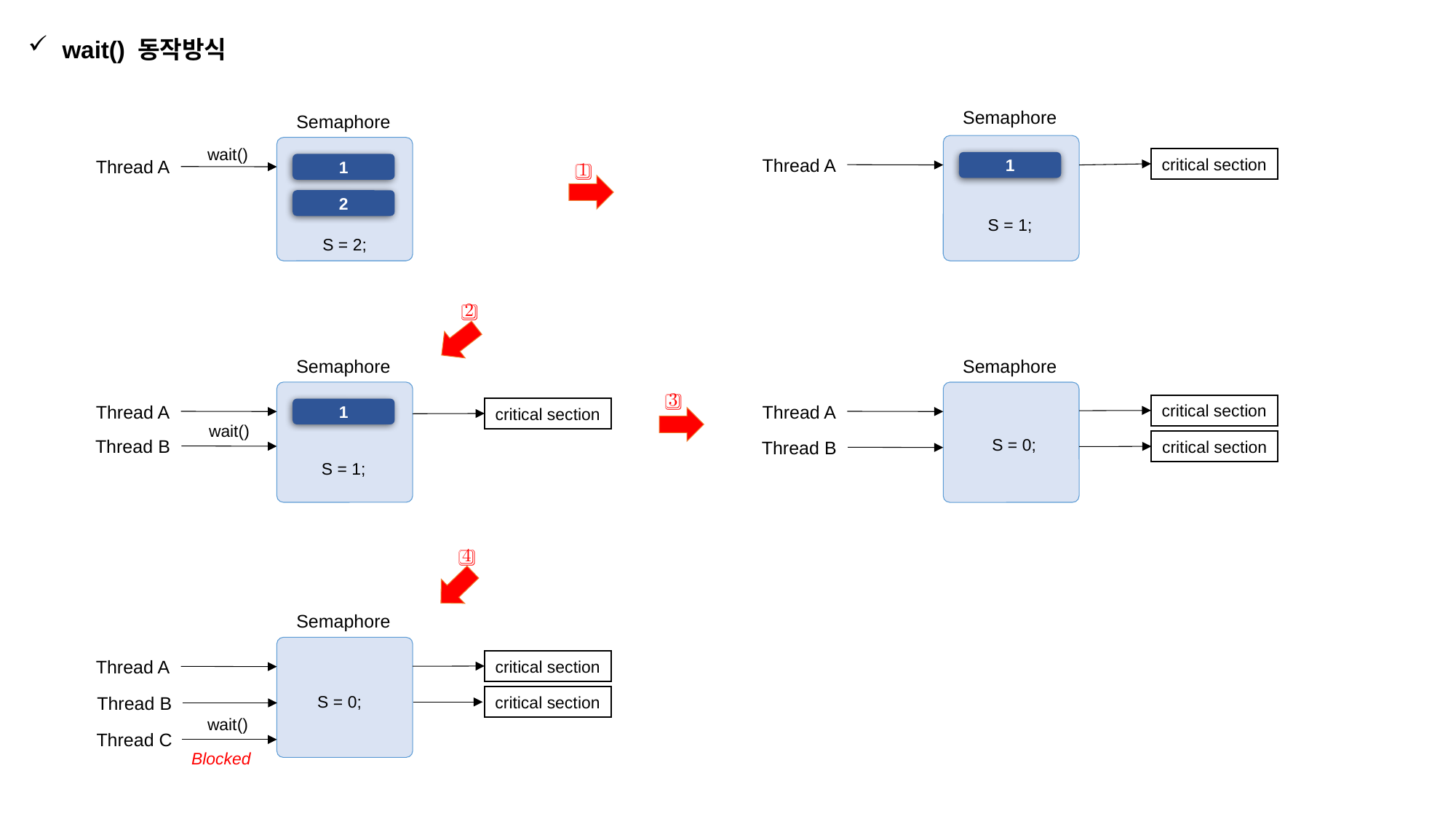

wait() 동작방식
Semaphore
Semaphore

wait()
critical section
Thread A
Thread A
1️⃣
1
1

2
S = 1;
S = 2;
2️⃣

Semaphore
Semaphore

3️⃣
Thread A
critical section
Thread A
critical section
1

wait()
S = 0;
Thread B
critical section
Thread B
S = 1;
4️⃣

Semaphore

Thread A
critical section
S = 0;
critical section
Thread B
wait()
Thread C
Blocked